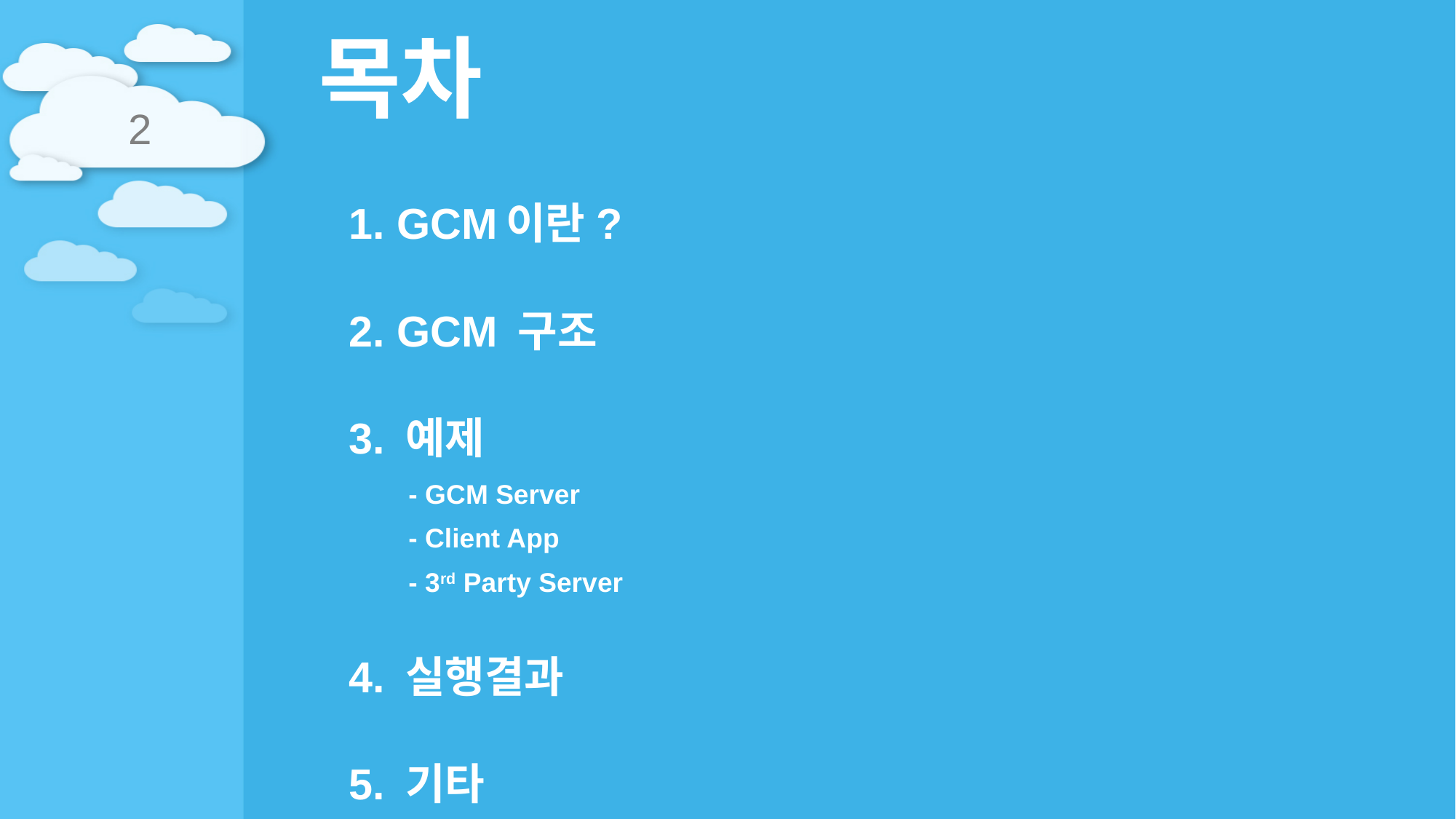

# 목차
2
1. GCM이란?
2. GCM 구조
3. 예제
        - GCM Server
        - Client App
        - 3rd Party Server
4. 실행결과
5. 기타